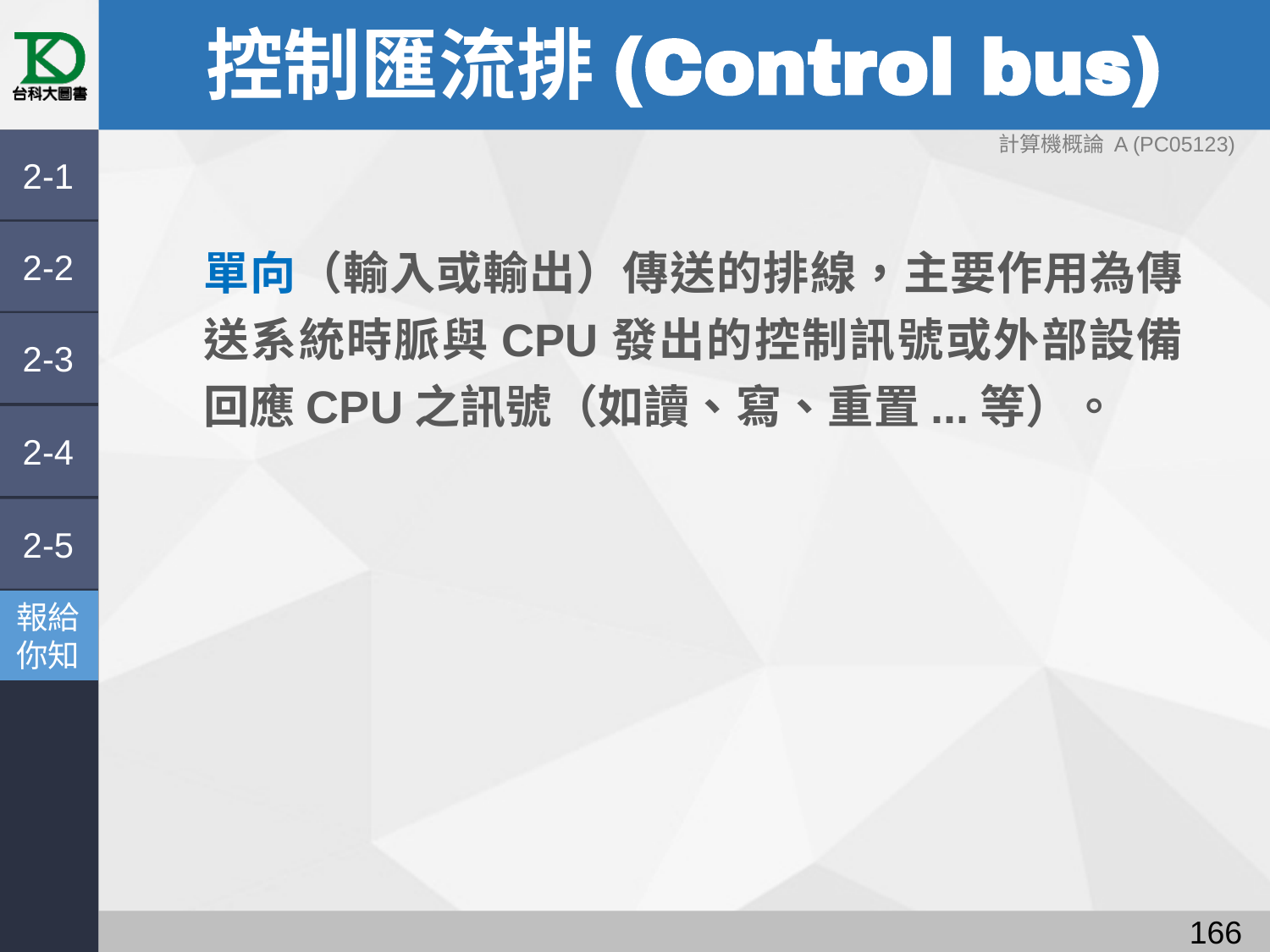

# 控制匯流排(Control bus)
計算機概論 A (PC05123)
2-1
2-2
單向（輸入或輸出）傳送的排線，主要作用為傳送系統時脈與CPU發出的控制訊號或外部設備回應CPU之訊號（如讀、寫、重置...等）。
2-3
2-4
2-5
報給
你知
166